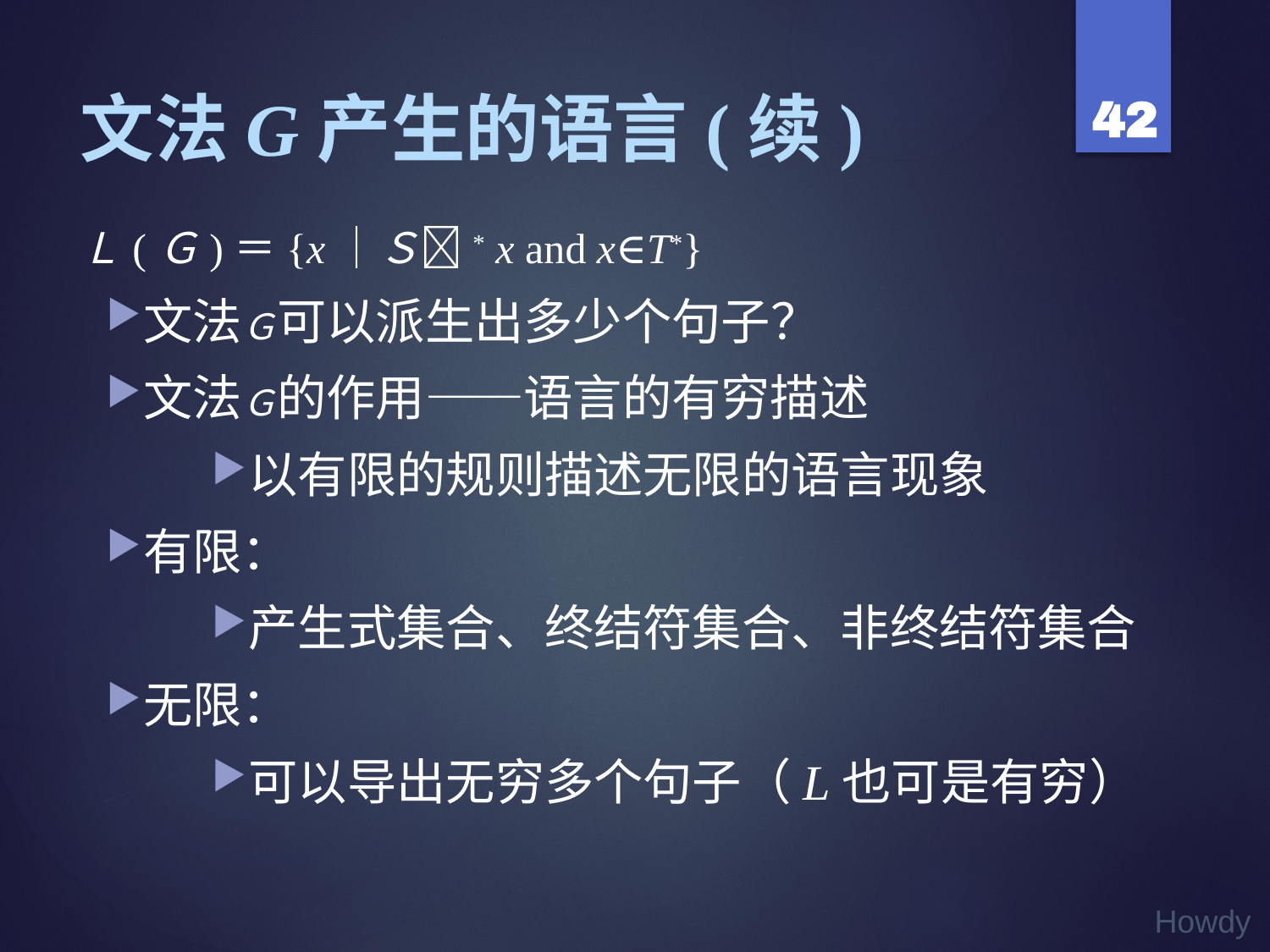

# 文法G产生的语言(续)
Ｌ(Ｇ)＝{x｜Ｓ⇒* x and x∈T*}
文法Ｇ可以派生出多少个句子？
文法Ｇ的作用——语言的有穷描述
以有限的规则描述无限的语言现象
有限：
产生式集合、终结符集合、非终结符集合
无限：
可以导出无穷多个句子（L也可是有穷）